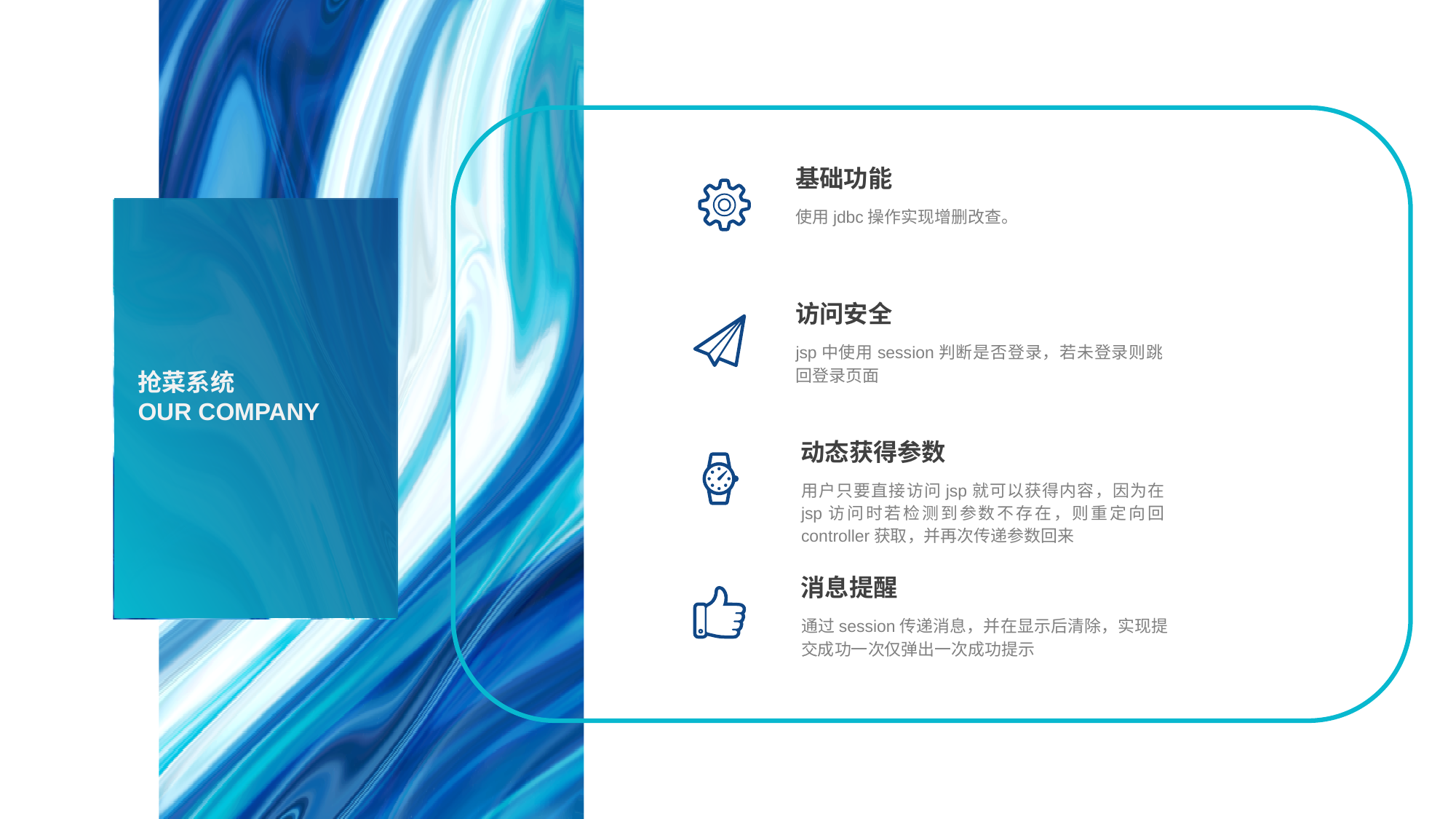

基础功能
使用jdbc操作实现增删改查。

访问安全
jsp中使用session判断是否登录，若未登录则跳回登录页面

动态获得参数
用户只要直接访问jsp就可以获得内容，因为在jsp访问时若检测到参数不存在，则重定向回controller获取，并再次传递参数回来

消息提醒
通过session传递消息，并在显示后清除，实现提交成功一次仅弹出一次成功提示

抢菜系统
OUR COMPANY